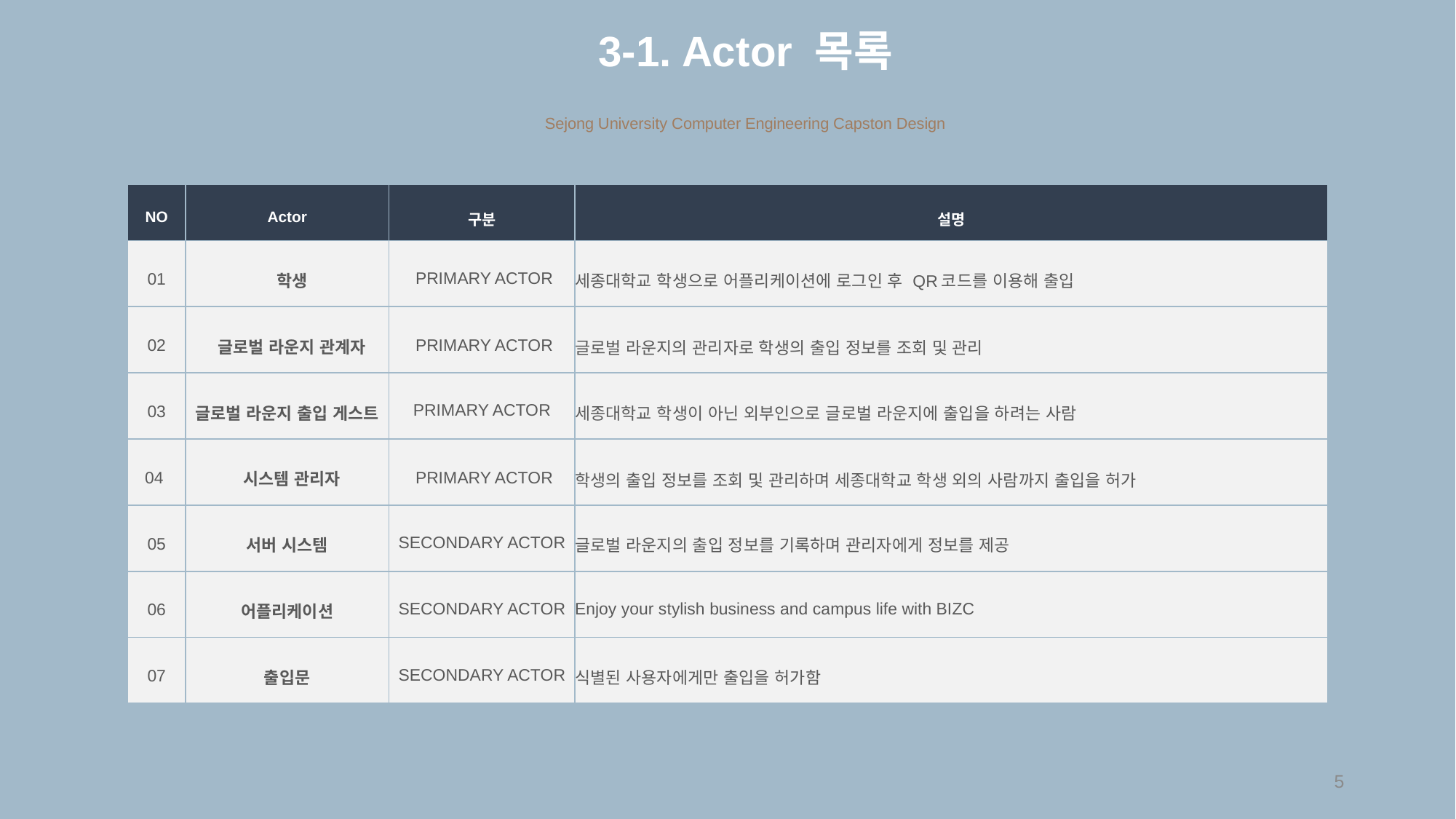

3-1. Actor 목록
Sejong University Computer Engineering Capston Design
| NO | Actor | 구분 | 설명 |
| --- | --- | --- | --- |
| 01 | 학생 | PRIMARY ACTOR | 세종대학교 학생으로 어플리케이션에 로그인 후 QR코드를 이용해 출입 |
| 02 | 글로벌 라운지 관계자 | PRIMARY ACTOR | 글로벌 라운지의 관리자로 학생의 출입 정보를 조회 및 관리 |
| 03 | 글로벌 라운지 출입 게스트 | PRIMARY ACTOR | 세종대학교 학생이 아닌 외부인으로 글로벌 라운지에 출입을 하려는 사람 |
| 04 | 시스템 관리자 | PRIMARY ACTOR | 학생의 출입 정보를 조회 및 관리하며 세종대학교 학생 외의 사람까지 출입을 허가 |
| 05 | 서버 시스템 | SECONDARY ACTOR | 글로벌 라운지의 출입 정보를 기록하며 관리자에게 정보를 제공 |
| 06 | 어플리케이션 | SECONDARY ACTOR | Enjoy your stylish business and campus life with BIZC |
| 07 | 출입문 | SECONDARY ACTOR | 식별된 사용자에게만 출입을 허가함 |
5